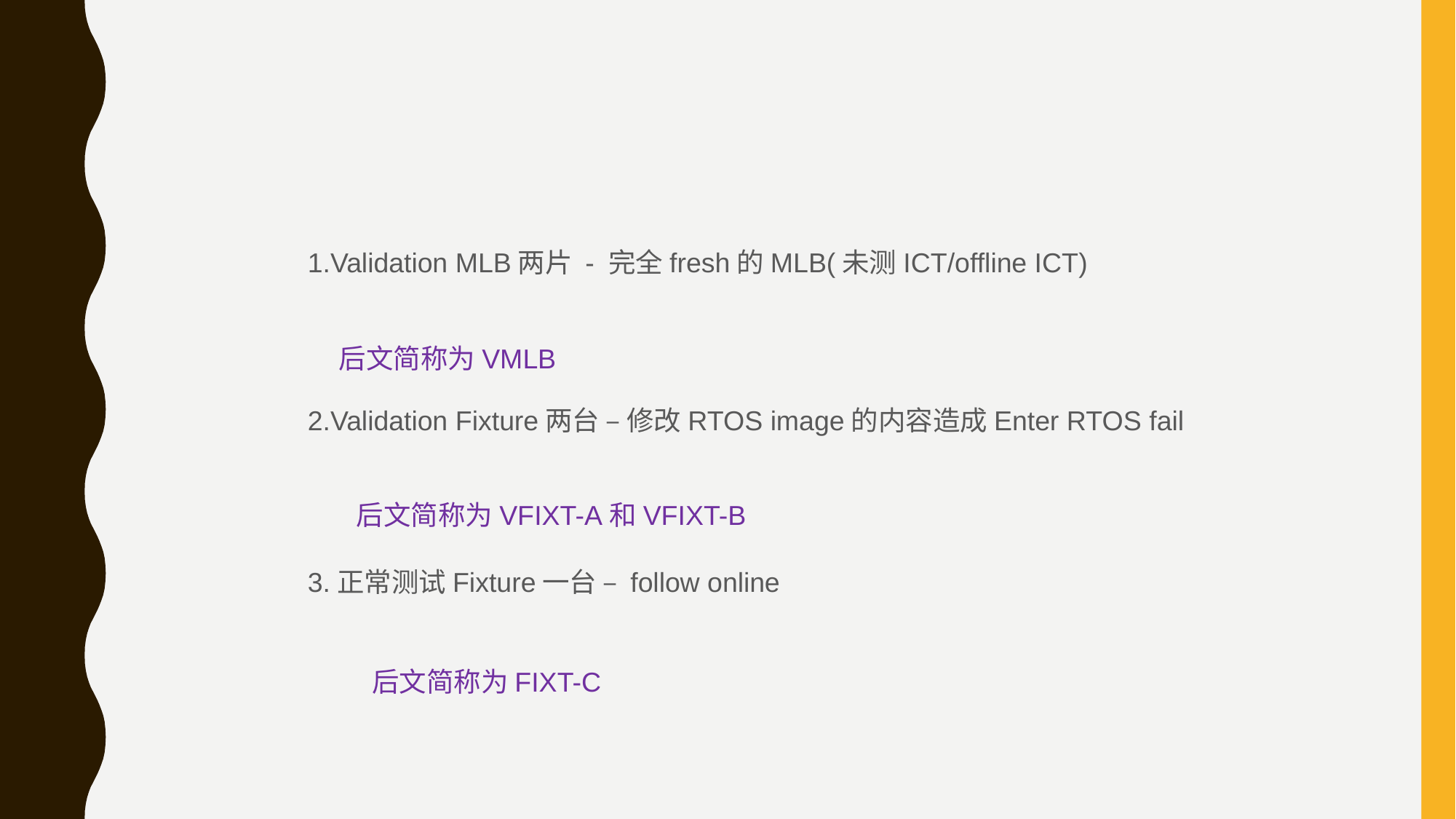

1.Validation MLB两片 - 完全fresh的MLB(未测ICT/offline ICT)
后文简称为VMLB
2.Validation Fixture两台 – 修改RTOS image的内容造成Enter RTOS fail
后文简称为VFIXT-A和VFIXT-B
3.正常测试Fixture一台 – follow online
后文简称为FIXT-C